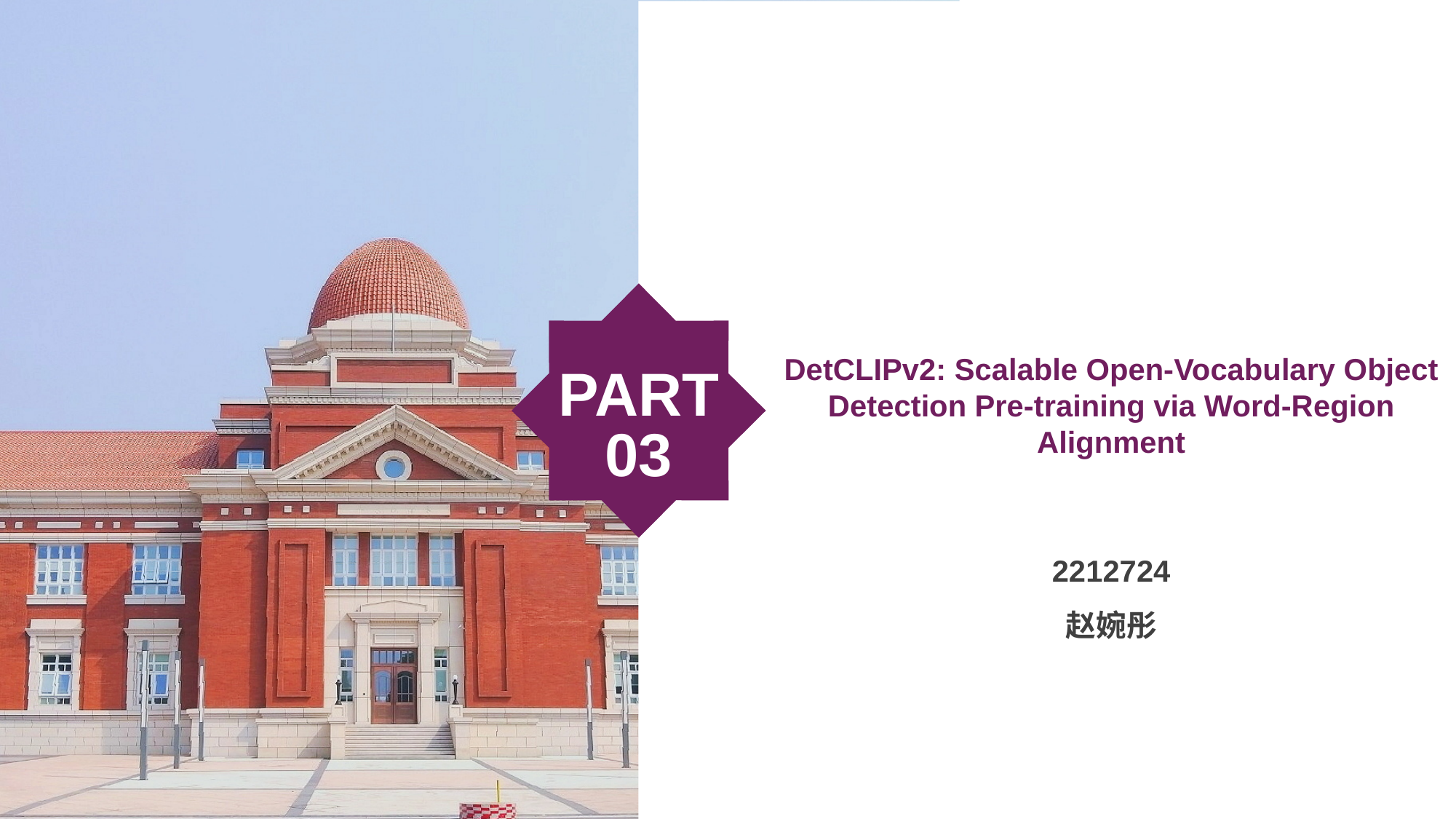

PART
03
DetCLIPv2: Scalable Open-Vocabulary Object Detection Pre-training via Word-Region Alignment
2212724
赵婉彤